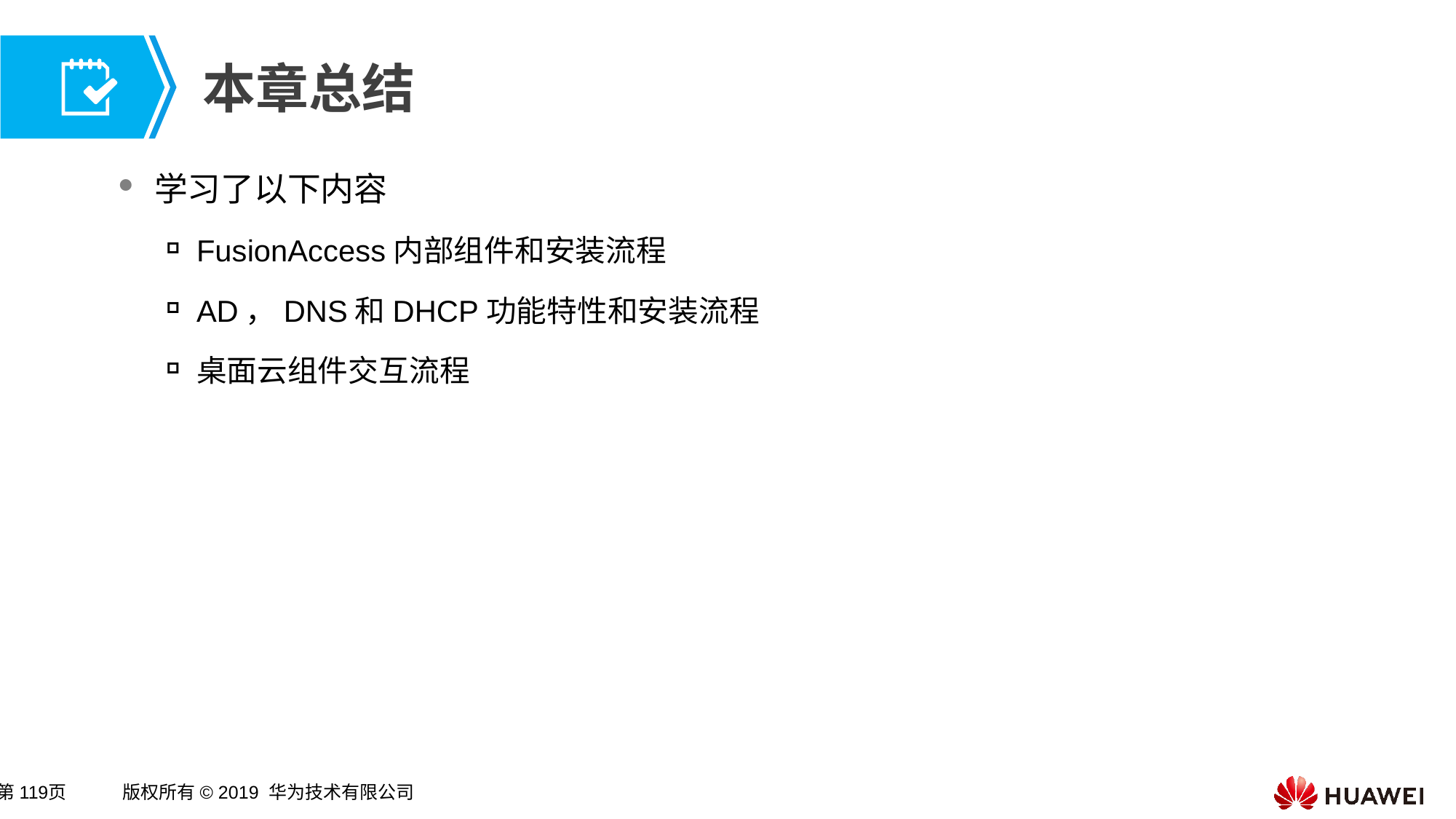

学习了以下内容
FusionAccess内部组件和安装流程
AD，DNS和DHCP功能特性和安装流程
桌面云组件交互流程